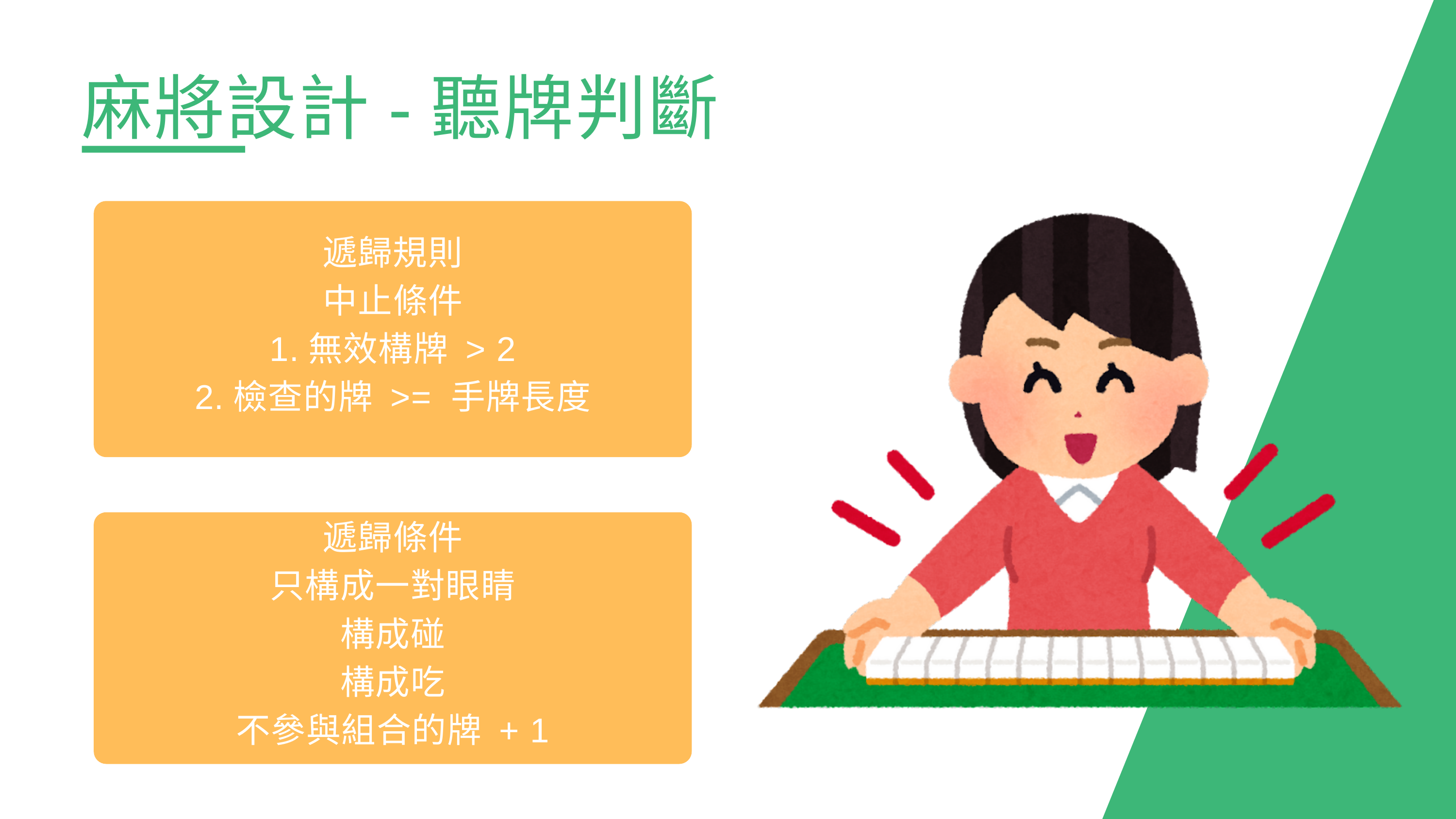

麻將設計-聽牌判斷

遞歸規則
中止條件
1.無效構牌 > 2
2.檢查的牌 >= 手牌長度

遞歸條件
只構成一對眼睛
構成碰
構成吃
不參與組合的牌 + 1